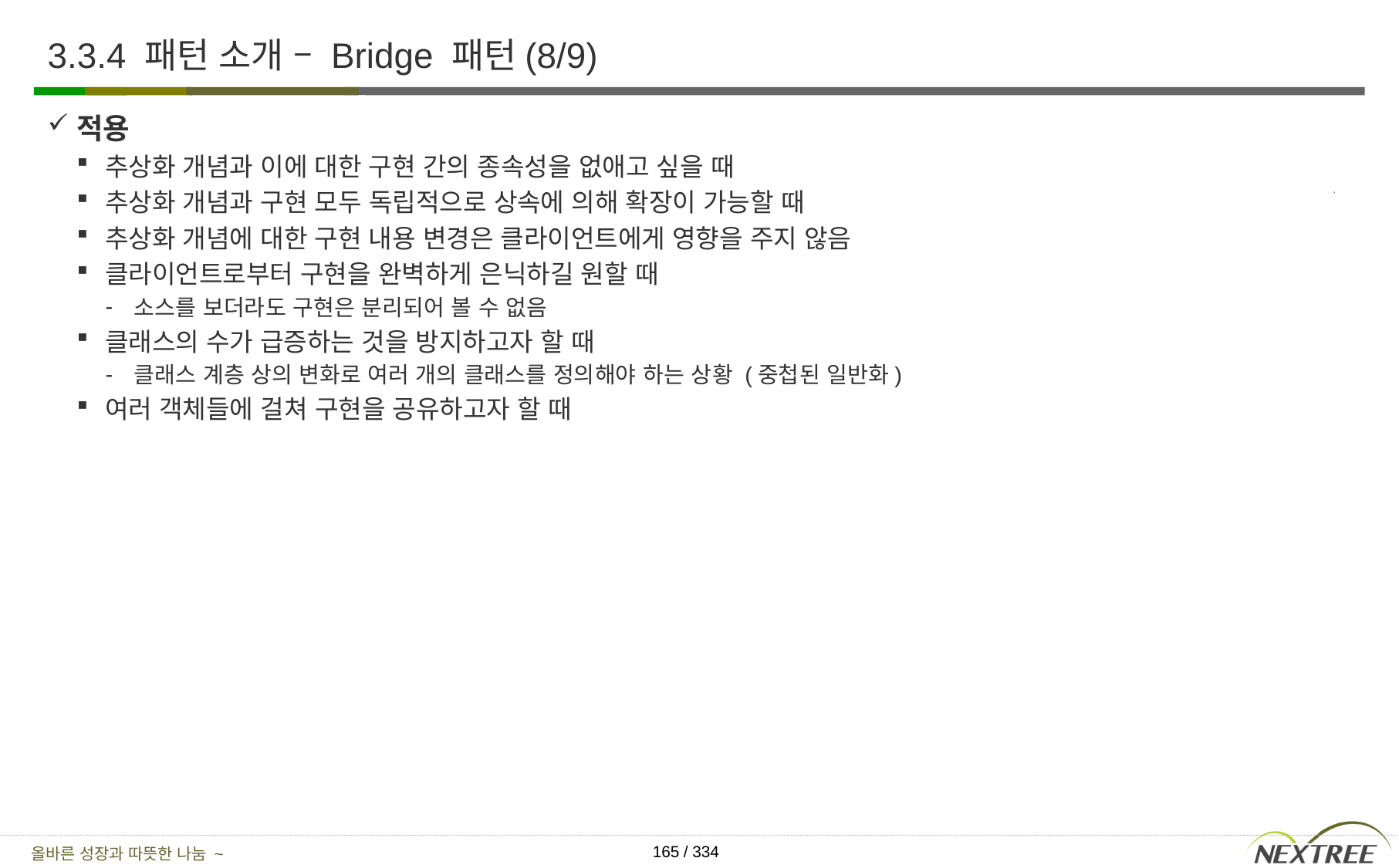

# 3.3.4 패턴 소개 – Bridge 패턴(8/9)
적용
추상화 개념과 이에 대한 구현 간의 종속성을 없애고 싶을 때
추상화 개념과 구현 모두 독립적으로 상속에 의해 확장이 가능할 때
추상화 개념에 대한 구현 내용 변경은 클라이언트에게 영향을 주지 않음
클라이언트로부터 구현을 완벽하게 은닉하길 원할 때
소스를 보더라도 구현은 분리되어 볼 수 없음
클래스의 수가 급증하는 것을 방지하고자 할 때
클래스 계층 상의 변화로 여러 개의 클래스를 정의해야 하는 상황 (중첩된 일반화)
여러 객체들에 걸쳐 구현을 공유하고자 할 때